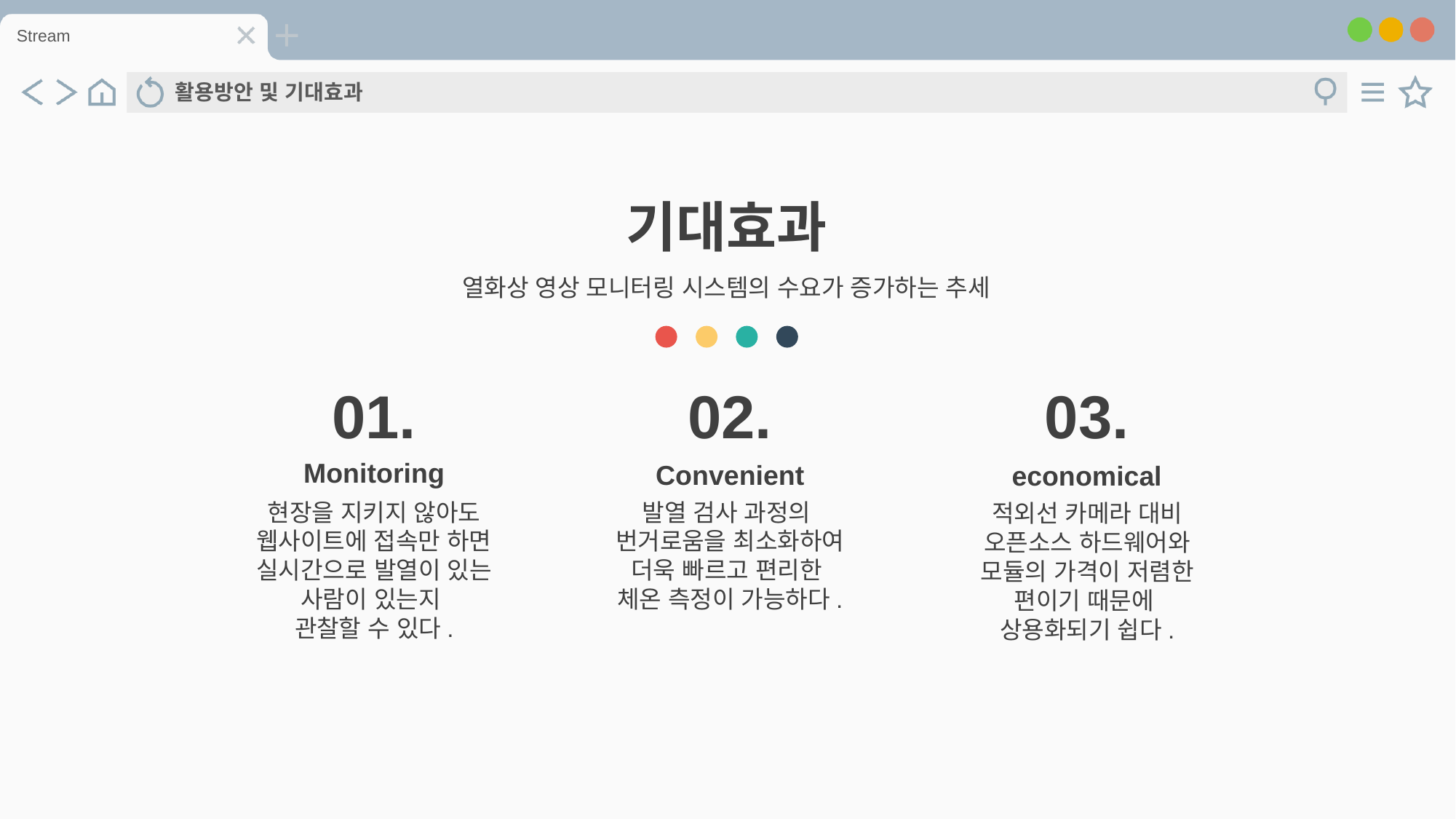

Stream
활용방안 및 기대효과
기대효과
열화상 영상 모니터링 시스템의 수요가 증가하는 추세

01.
Monitoring
현장을 지키지 않아도 웹사이트에 접속만 하면 실시간으로 발열이 있는 사람이 있는지
관찰할 수 있다.
02.
Convenient
발열 검사 과정의
번거로움을 최소화하여 더욱 빠르고 편리한
체온 측정이 가능하다.
03.
economical
적외선 카메라 대비
오픈소스 하드웨어와
모듈의 가격이 저렴한
편이기 때문에
상용화되기 쉽다.